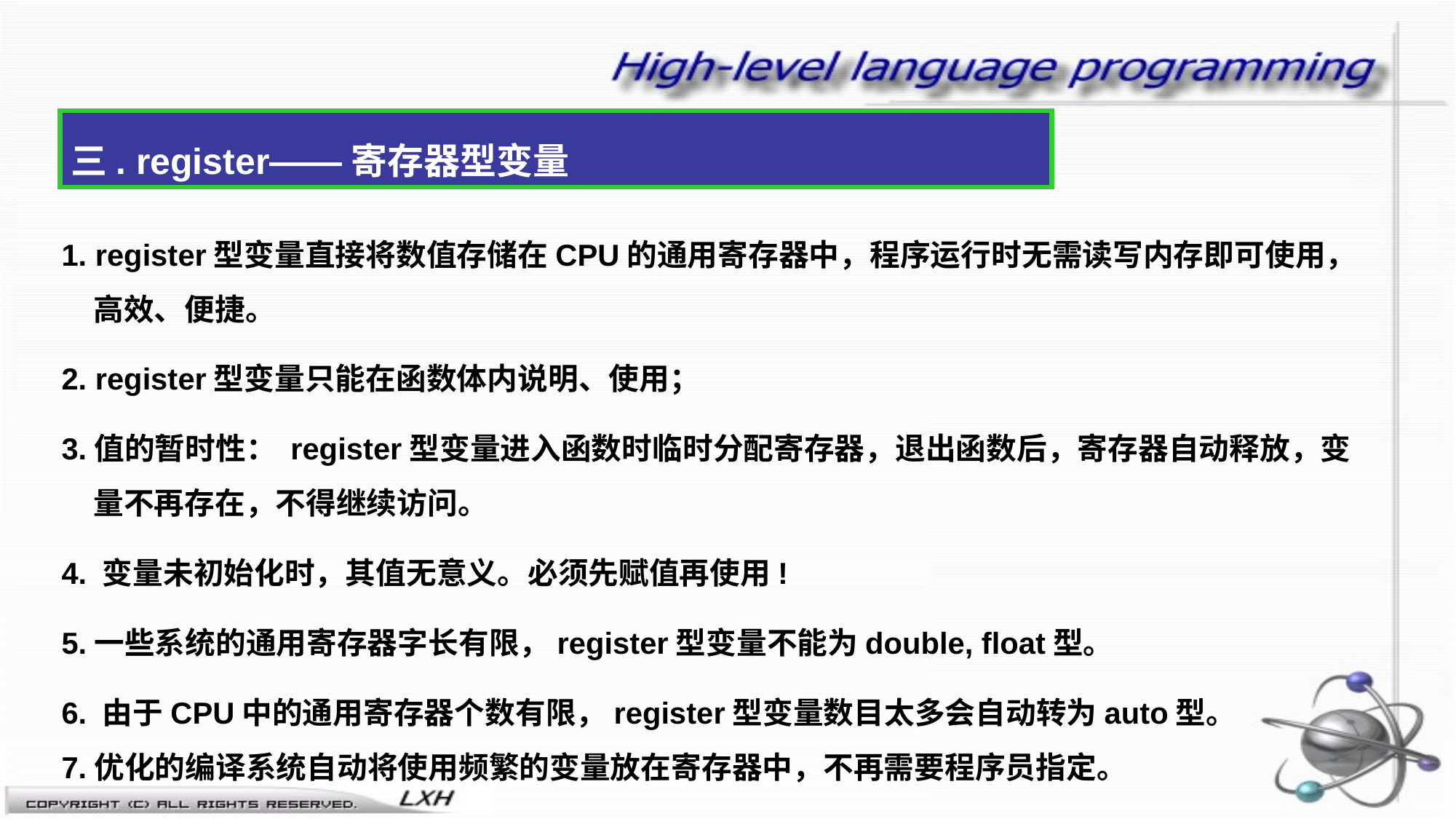

三. register——寄存器型变量
1. register型变量直接将数值存储在CPU的通用寄存器中，程序运行时无需读写内存即可使用，高效、便捷。
2. register型变量只能在函数体内说明、使用；
3.值的暂时性： register型变量进入函数时临时分配寄存器，退出函数后，寄存器自动释放，变量不再存在，不得继续访问。
4. 变量未初始化时，其值无意义。必须先赋值再使用!
5.一些系统的通用寄存器字长有限，register型变量不能为double, float型。
6. 由于CPU中的通用寄存器个数有限，register型变量数目太多会自动转为auto型。
7.优化的编译系统自动将使用频繁的变量放在寄存器中，不再需要程序员指定。